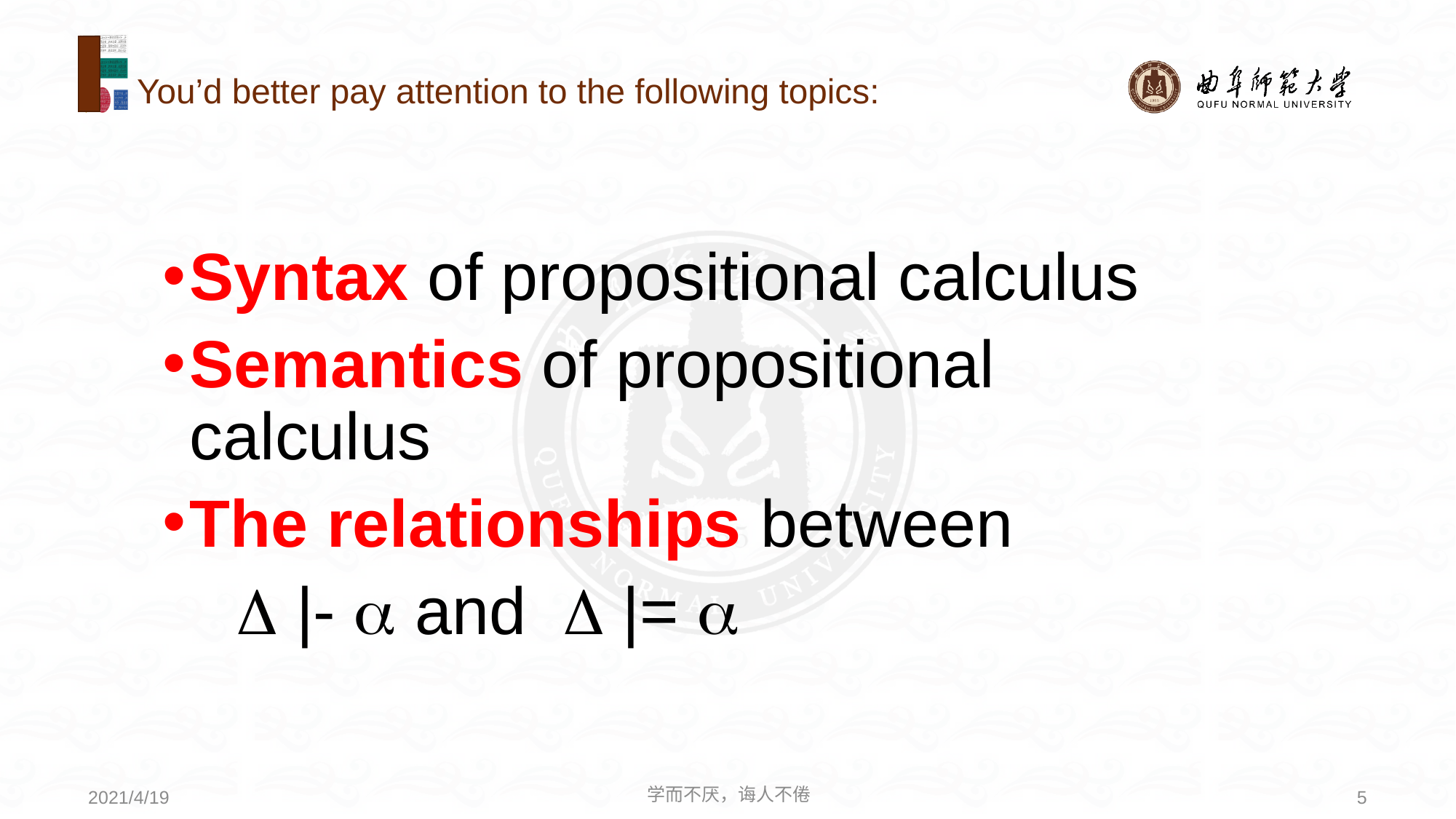

# You’d better pay attention to the following topics:
Syntax of propositional calculus
Semantics of propositional calculus
The relationships between
    Δ |- α and  Δ |= α
学而不厌，诲人不倦
5
2021/4/19